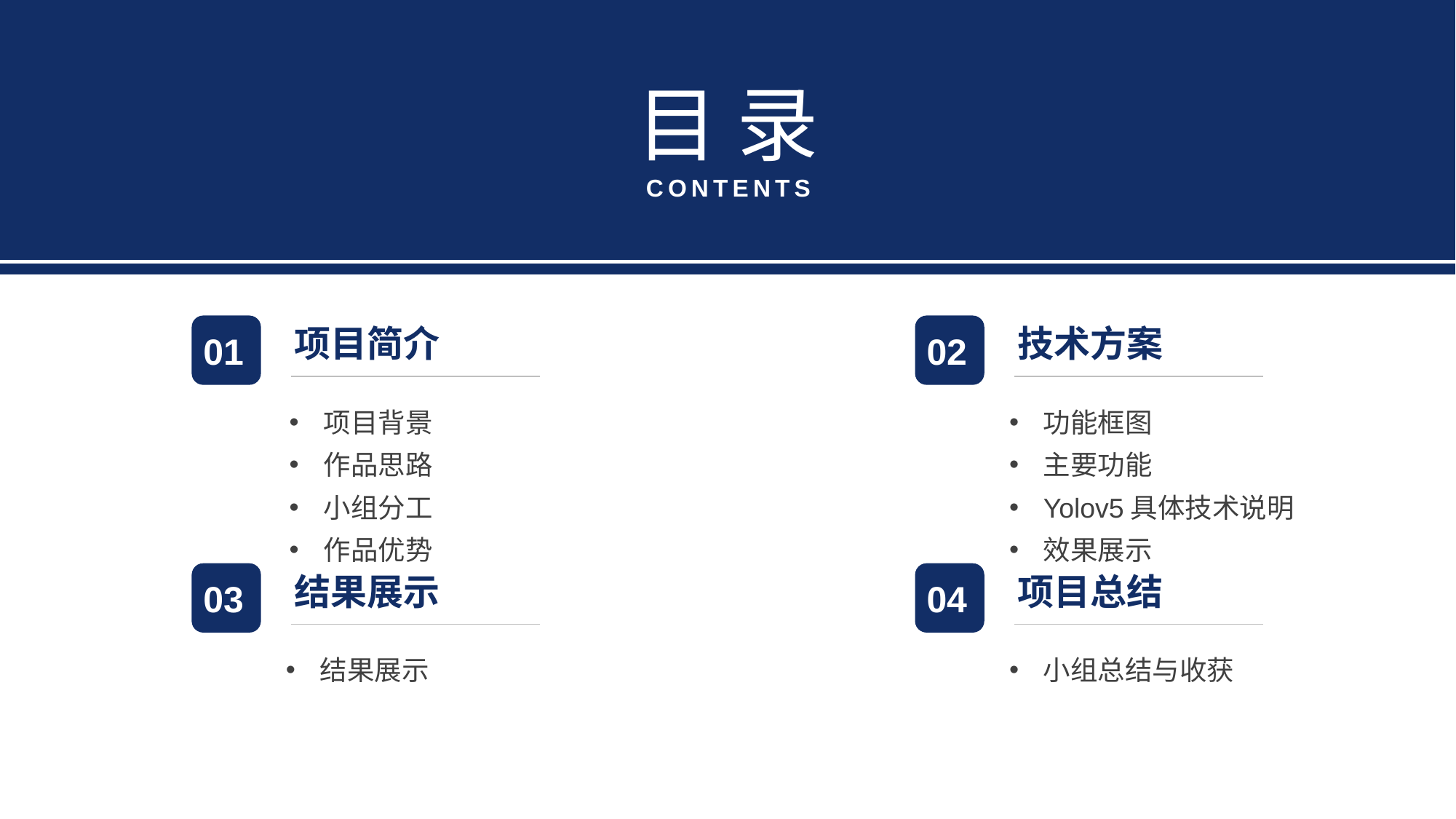

目 录
CONTENTS

01
项目简介
项目背景
作品思路
小组分工
作品优势

02
技术方案
功能框图
主要功能
Yolov5具体技术说明
效果展示

03
结果展示
结果展示

04
项目总结
小组总结与收获